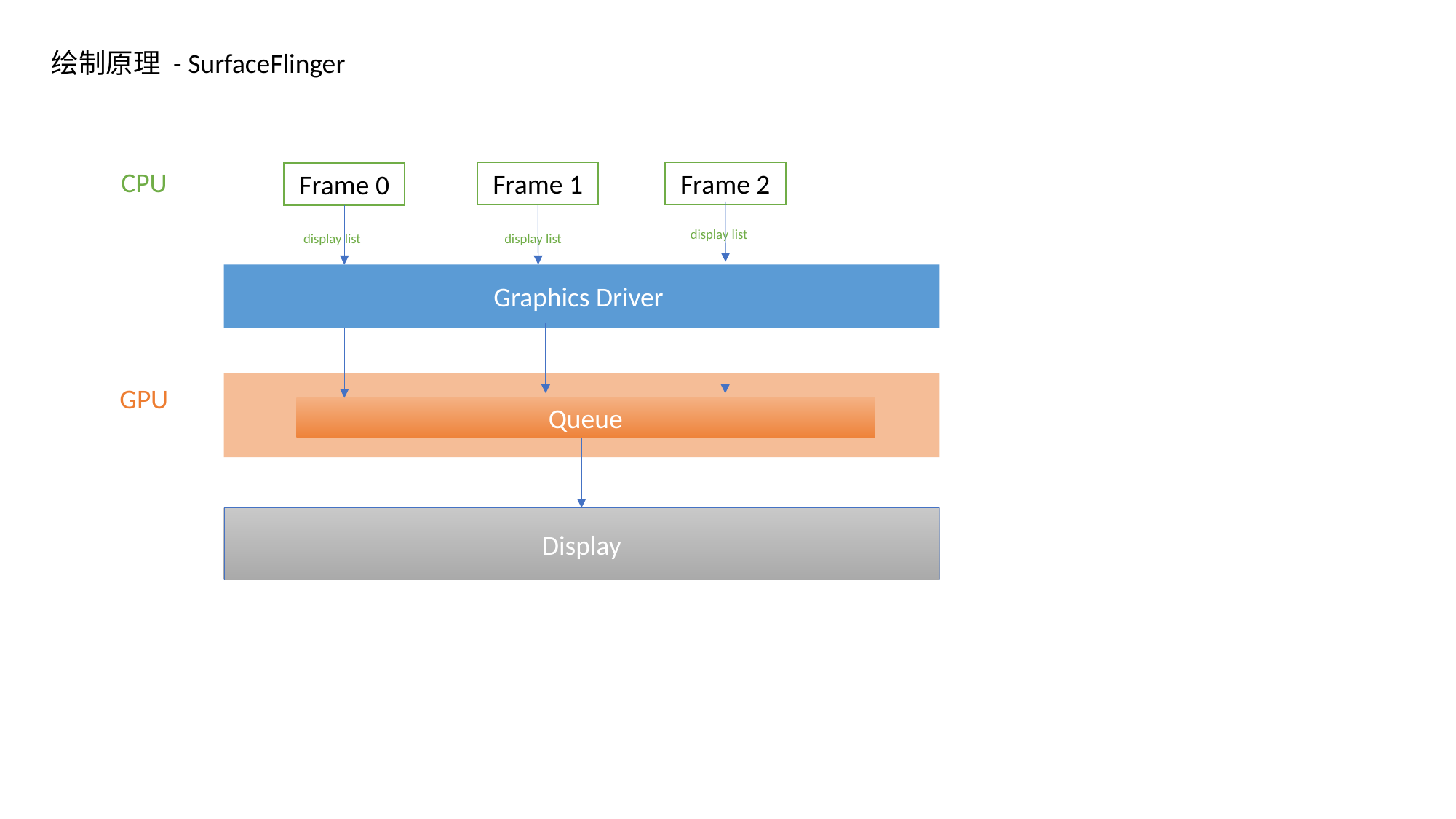

绘制原理 - SurfaceFlinger
CPU
Frame 2
Frame 1
Frame 0
display list
display list
display list
Graphics Driver

GPU
Queue
Display